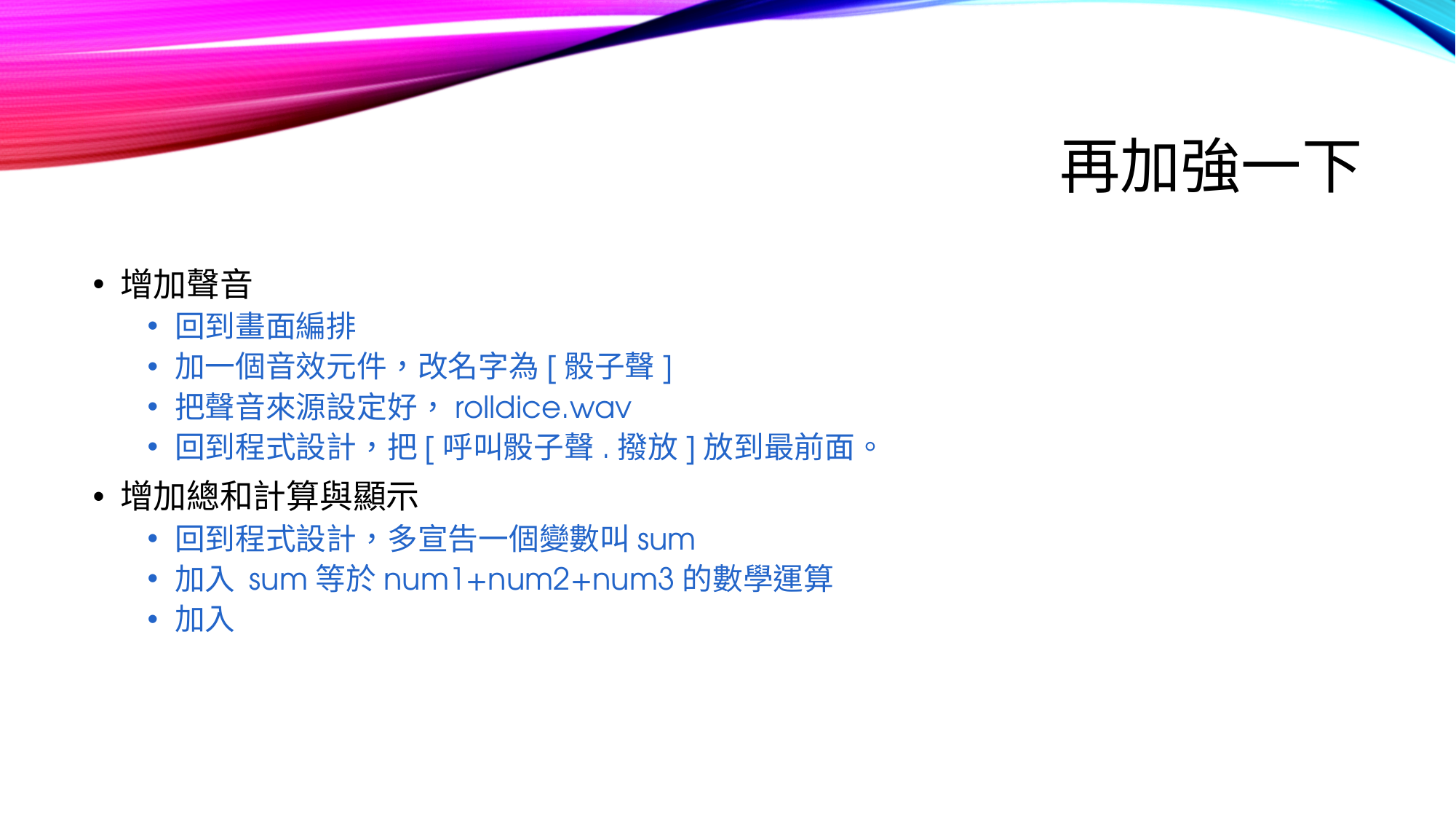

# 再加強一下
增加聲音
回到畫面編排
加一個音效元件，改名字為[骰子聲]
把聲音來源設定好，rolldice.wav
回到程式設計，把[呼叫骰子聲.撥放]放到最前面。
增加總和計算與顯示
回到程式設計，多宣告一個變數叫sum
加入 sum等於num1+num2+num3的數學運算
加入